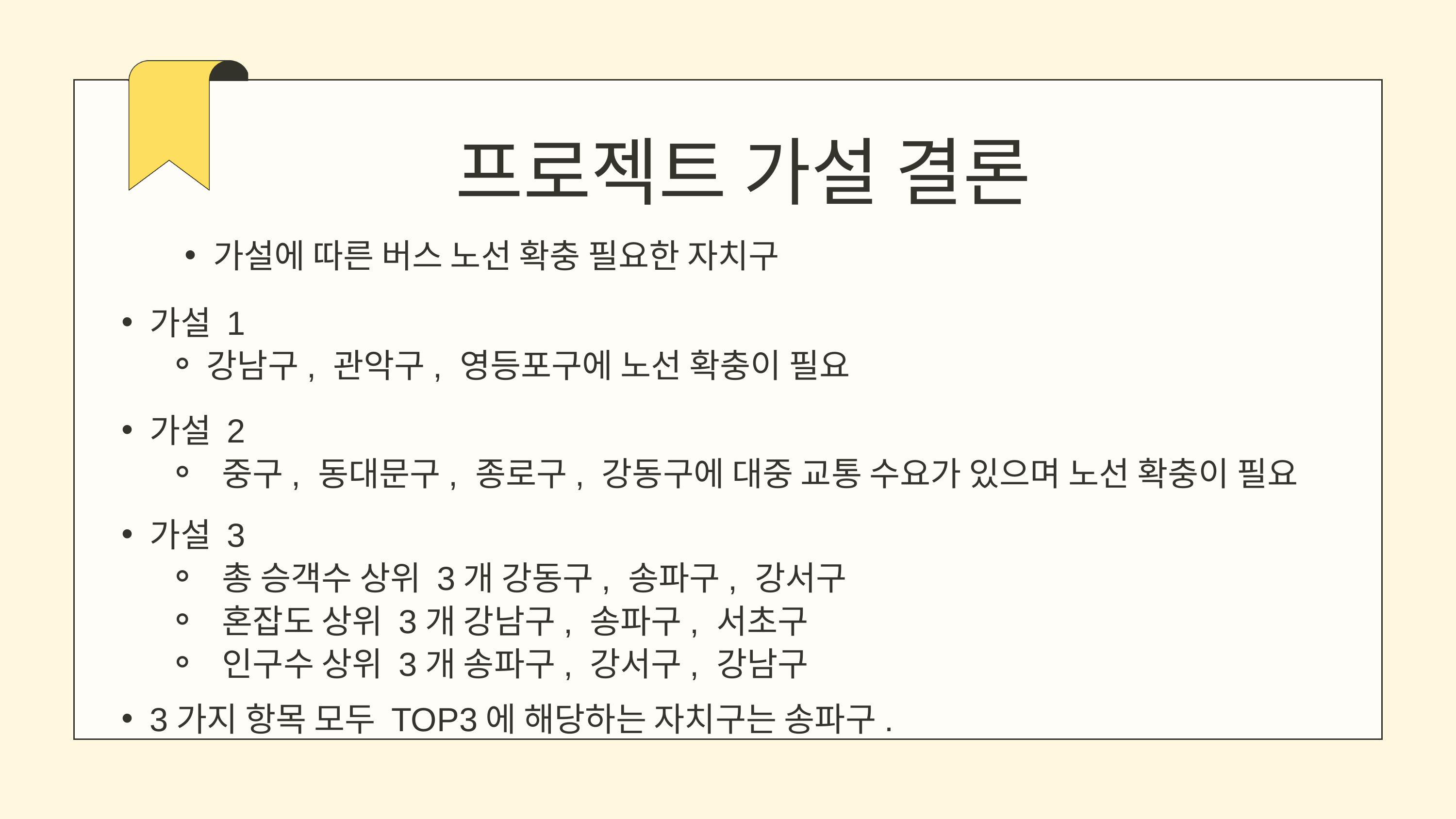

프로젝트 가설 결론
가설에 따른 버스 노선 확충 필요한 자치구
가설 1
강남구, 관악구, 영등포구에 노선 확충이 필요

가설 2
 중구, 동대문구, 종로구, 강동구에 대중 교통 수요가 있으며 노선 확충이 필요

가설 3
 총 승객수 상위 3개 강동구, 송파구, 강서구
 혼잡도 상위 3개 강남구, 송파구, 서초구
 인구수 상위 3개 송파구, 강서구, 강남구

3가지 항목 모두 TOP3에 해당하는 자치구는 송파구.